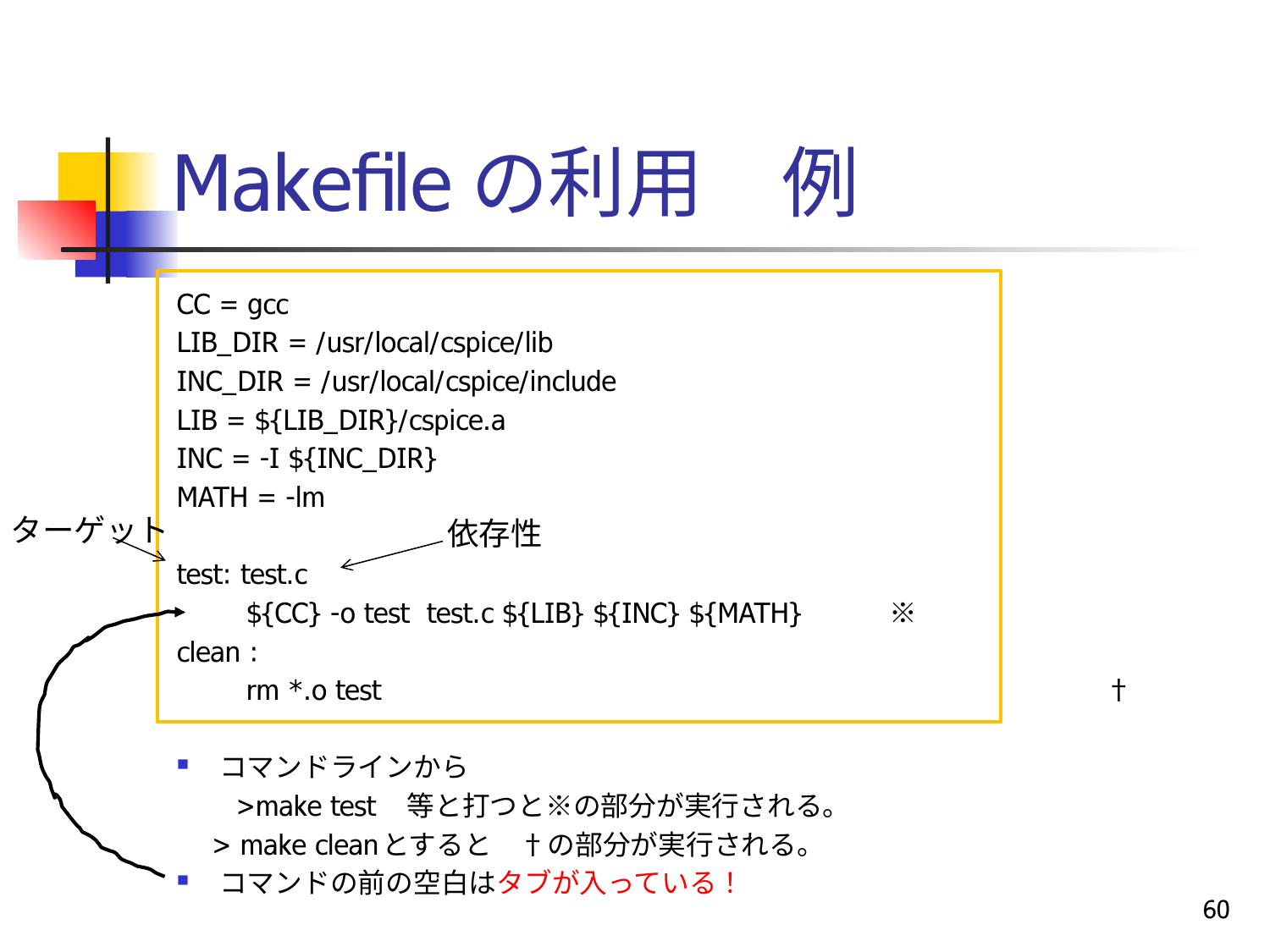

# Makefileの利用　例

CC = gcc
LIB_DIR = /usr/local/cspice/lib
INC_DIR = /usr/local/cspice/include
LIB = ${LIB_DIR}/cspice.a
INC = -I ${INC_DIR}
MATH = -lm

test: test.c
        ${CC} -o test  test.c ${LIB} ${INC} ${MATH}　　　※
clean :
        rm *.o test　　　　　　　　　　　　　　　　　　　　　　　　　　†

コマンドラインから
　　>make test　等と打つと※の部分が実行される。
    > make cleanとすると　†の部分が実行される。
コマンドの前の空白はタブが入っている！
ターゲット
依存性

60